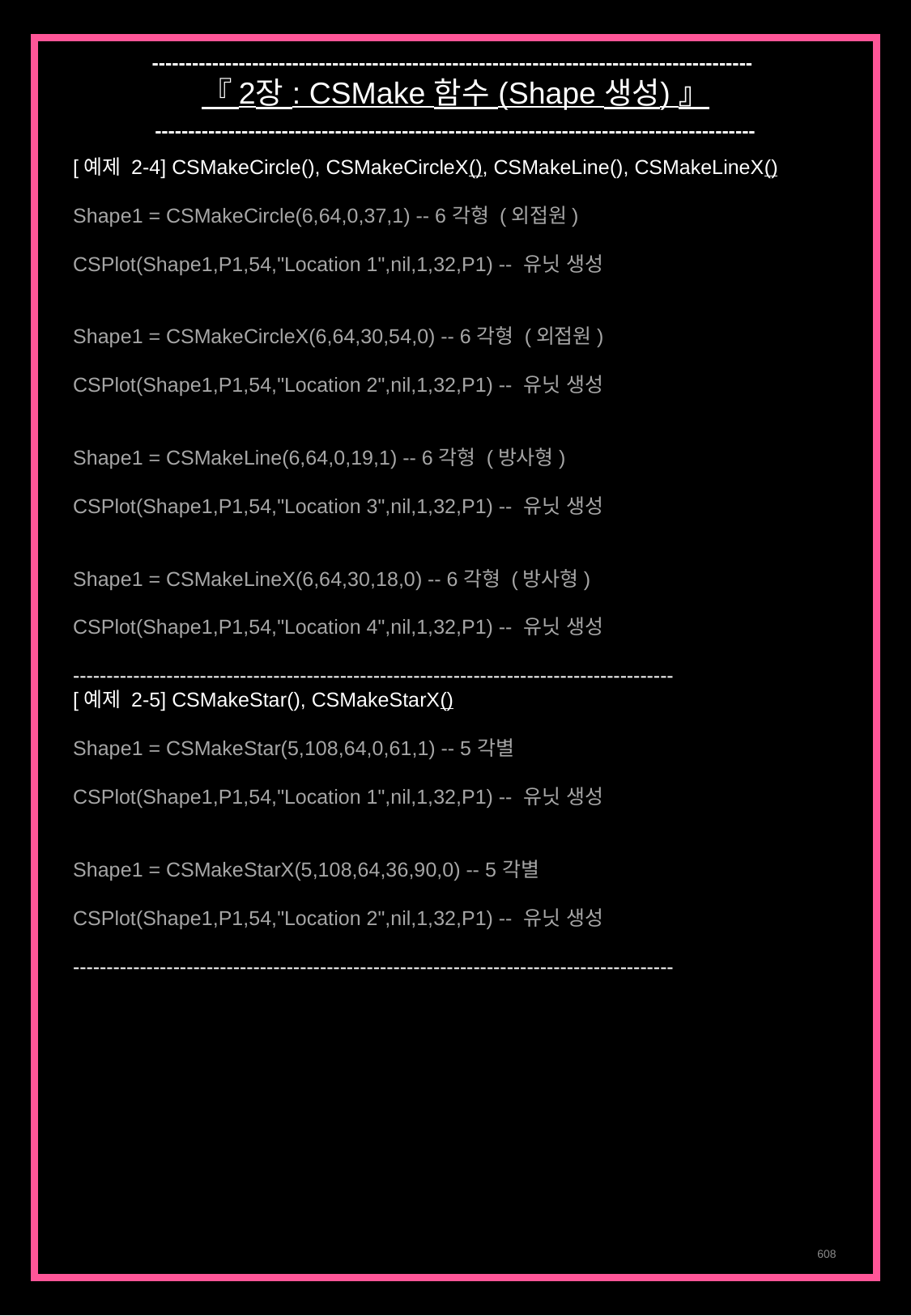

------------------------------------------------------------------------------------------
『 2장 : CSMake 함수 (Shape 생성) 』
------------------------------------------------------------------------------------------
[예제 2-4] CSMakeCircle(), CSMakeCircleX(), CSMakeLine(), CSMakeLineX()

Shape1 = CSMakeCircle(6,64,0,37,1) -- 6각형 (외접원)

CSPlot(Shape1,P1,54,"Location 1",nil,1,32,P1) -- 유닛 생성

Shape1 = CSMakeCircleX(6,64,30,54,0) -- 6각형 (외접원)

CSPlot(Shape1,P1,54,"Location 2",nil,1,32,P1) -- 유닛 생성

Shape1 = CSMakeLine(6,64,0,19,1) -- 6각형 (방사형)

CSPlot(Shape1,P1,54,"Location 3",nil,1,32,P1) -- 유닛 생성

Shape1 = CSMakeLineX(6,64,30,18,0) -- 6각형 (방사형)

CSPlot(Shape1,P1,54,"Location 4",nil,1,32,P1) -- 유닛 생성

------------------------------------------------------------------------------------------
[예제 2-5] CSMakeStar(), CSMakeStarX()

Shape1 = CSMakeStar(5,108,64,0,61,1) -- 5각별

CSPlot(Shape1,P1,54,"Location 1",nil,1,32,P1) -- 유닛 생성

Shape1 = CSMakeStarX(5,108,64,36,90,0) -- 5각별

CSPlot(Shape1,P1,54,"Location 2",nil,1,32,P1) -- 유닛 생성

------------------------------------------------------------------------------------------
608